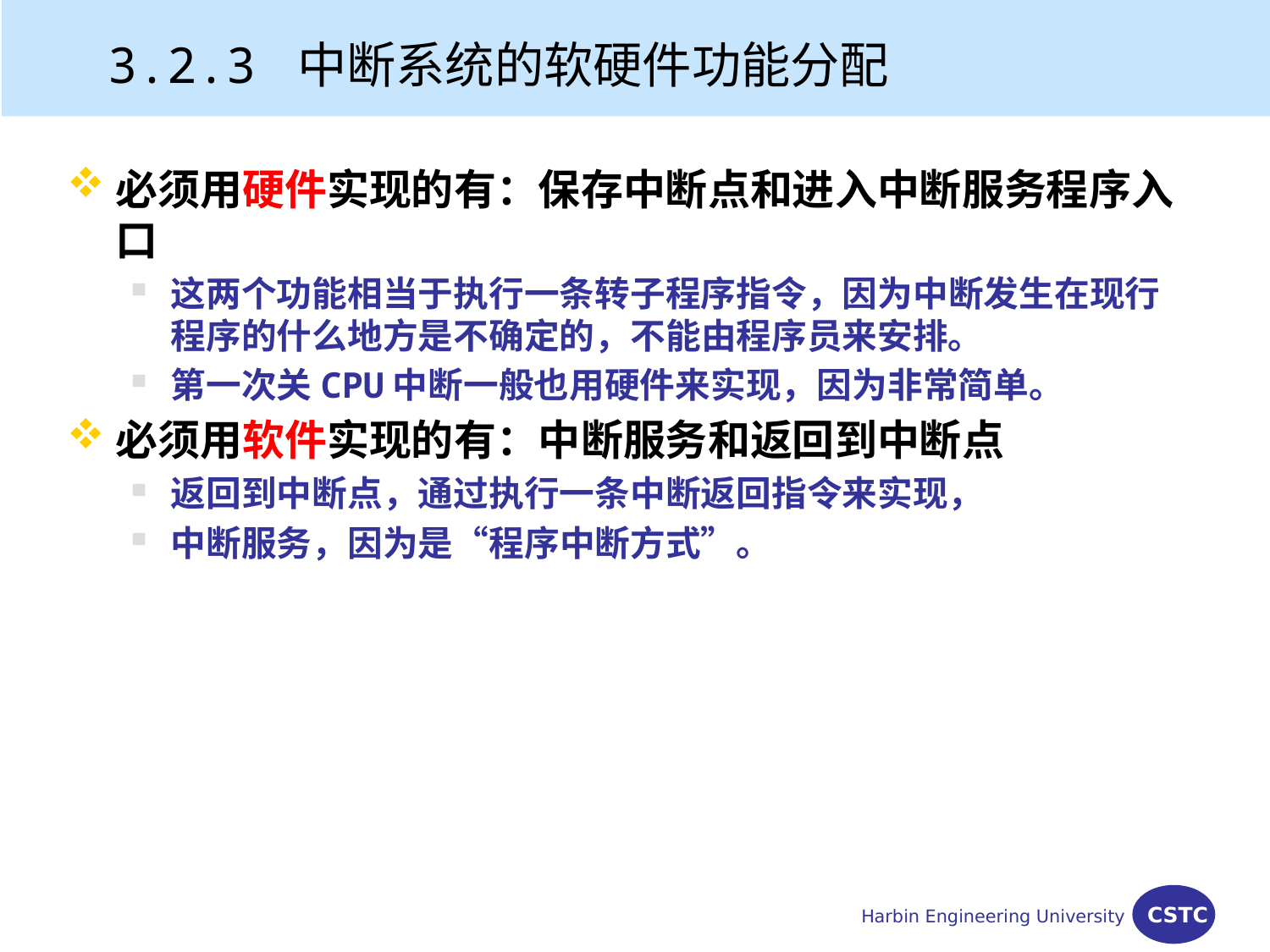

3.2.3 中断系统的软硬件功能分配
必须用硬件实现的有：保存中断点和进入中断服务程序入口
这两个功能相当于执行一条转子程序指令，因为中断发生在现行程序的什么地方是不确定的，不能由程序员来安排。
第一次关CPU中断一般也用硬件来实现，因为非常简单。
必须用软件实现的有：中断服务和返回到中断点
返回到中断点，通过执行一条中断返回指令来实现，
中断服务，因为是“程序中断方式”。
Harbin Engineering University